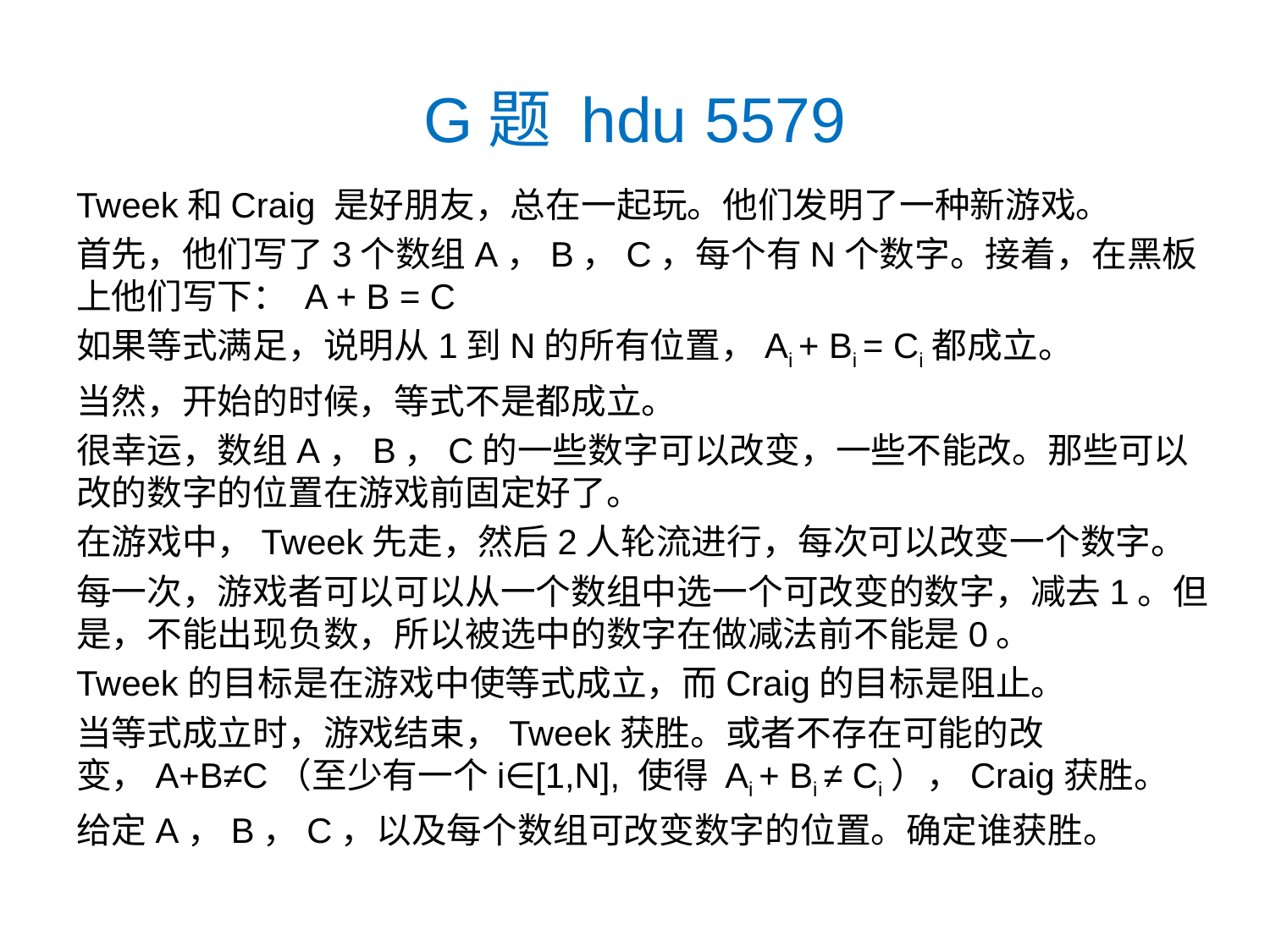

# G题 hdu 5579
Tweek和Craig 是好朋友，总在一起玩。他们发明了一种新游戏。
首先，他们写了3个数组A，B，C，每个有N个数字。接着，在黑板上他们写下： A + B = C
如果等式满足，说明从1到N的所有位置，Ai + Bi = Ci都成立。
当然，开始的时候，等式不是都成立。
很幸运，数组A，B，C的一些数字可以改变，一些不能改。那些可以改的数字的位置在游戏前固定好了。
在游戏中，Tweek先走，然后2人轮流进行，每次可以改变一个数字。
每一次，游戏者可以可以从一个数组中选一个可改变的数字，减去1。但是，不能出现负数，所以被选中的数字在做减法前不能是0。
Tweek的目标是在游戏中使等式成立，而Craig的目标是阻止。
当等式成立时，游戏结束，Tweek获胜。或者不存在可能的改变，A+B≠C（至少有一个i∈[1,N], 使得 Ai + Bi ≠ Ci），Craig获胜。
给定A，B，C，以及每个数组可改变数字的位置。确定谁获胜。